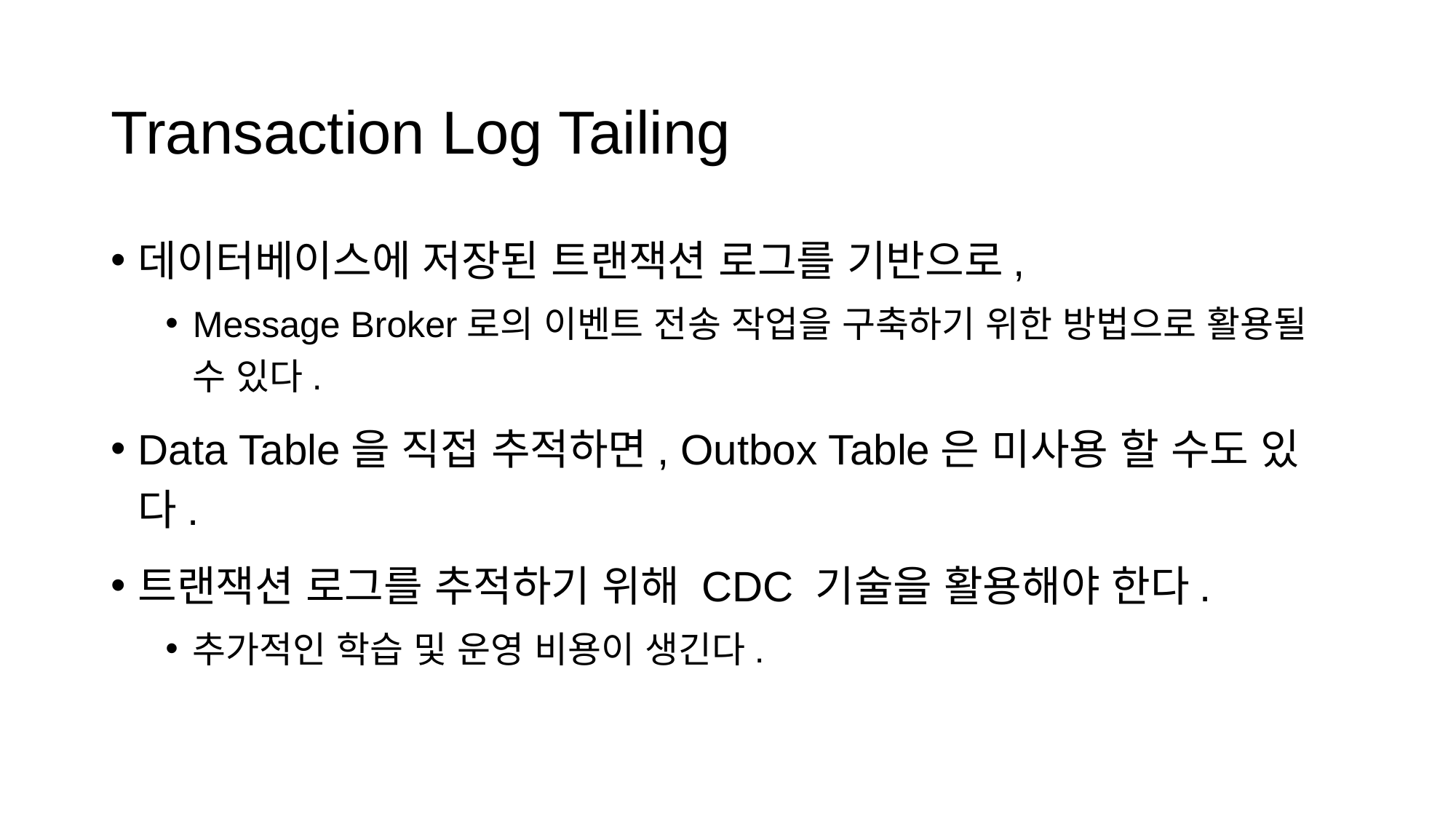

# Transaction Log Tailing
데이터베이스에 저장된 트랜잭션 로그를 기반으로,
Message Broker로의 이벤트 전송 작업을 구축하기 위한 방법으로 활용될 수 있다.
Data Table을 직접 추적하면, Outbox Table은 미사용 할 수도 있다.
트랜잭션 로그를 추적하기 위해 CDC 기술을 활용해야 한다.
추가적인 학습 및 운영 비용이 생긴다.